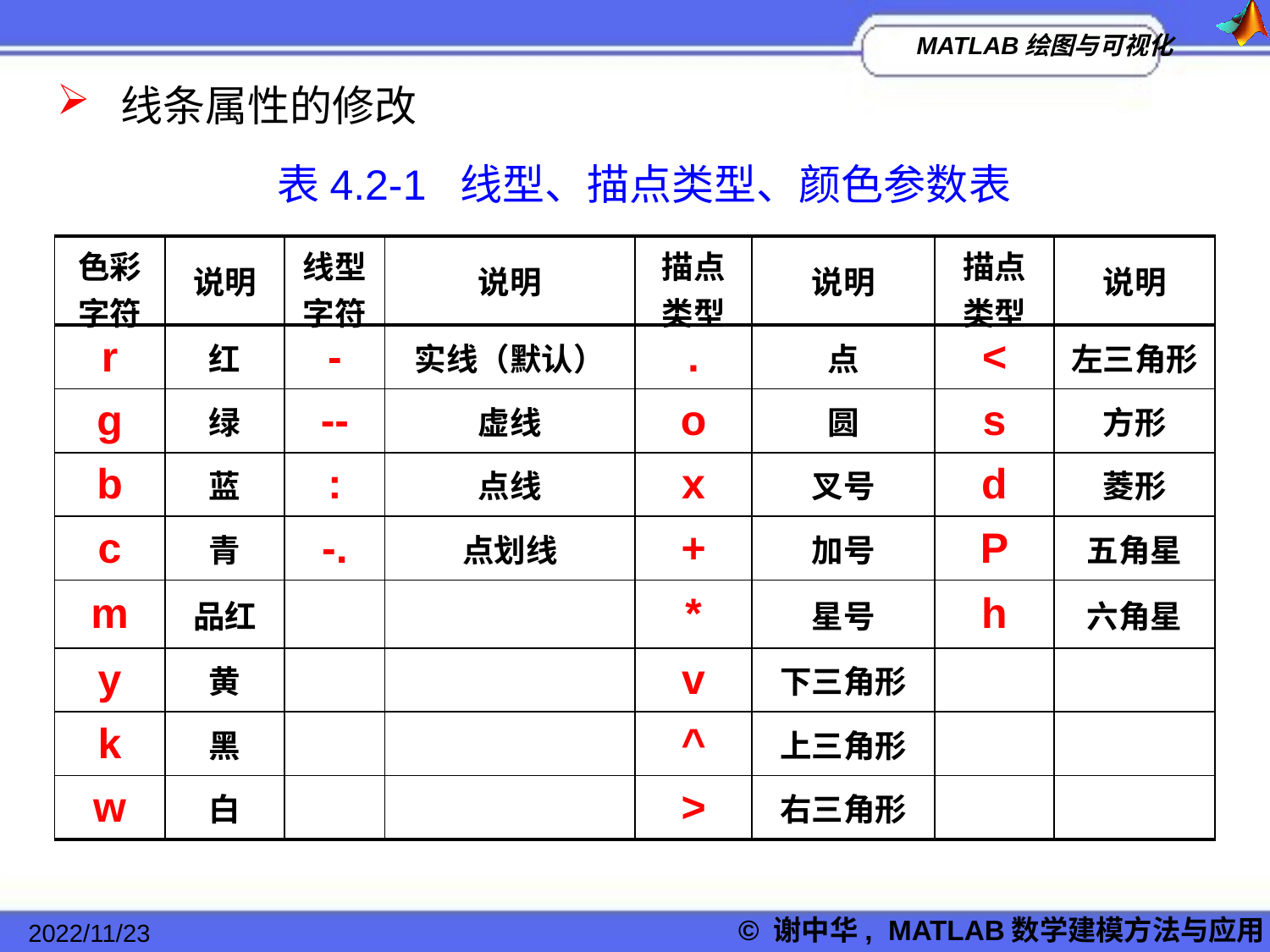

线条属性的修改
表4.2-1  线型、描点类型、颜色参数表
| 色彩 字符 | 说明 | 线型 字符 | 说明 | 描点 类型 | 说明 | 描点 类型 | 说明 |
| --- | --- | --- | --- | --- | --- | --- | --- |
| r | 红 | - | 实线（默认） | . | 点 | < | 左三角形 |
| g | 绿 | -- | 虚线 | o | 圆 | s | 方形 |
| b | 蓝 | : | 点线 | x | 叉号 | d | 菱形 |
| c | 青 | -. | 点划线 | + | 加号 | P | 五角星 |
| m | 品红 |  |  | \* | 星号 | h | 六角星 |
| y | 黄 |  |  | v | 下三角形 |  |  |
| k | 黑 |  |  | ^ | 上三角形 |  |  |
| w | 白 |  |  | > | 右三角形 |  |  |
2022/11/23
© 谢中华,  MATLAB数学建模方法与应用